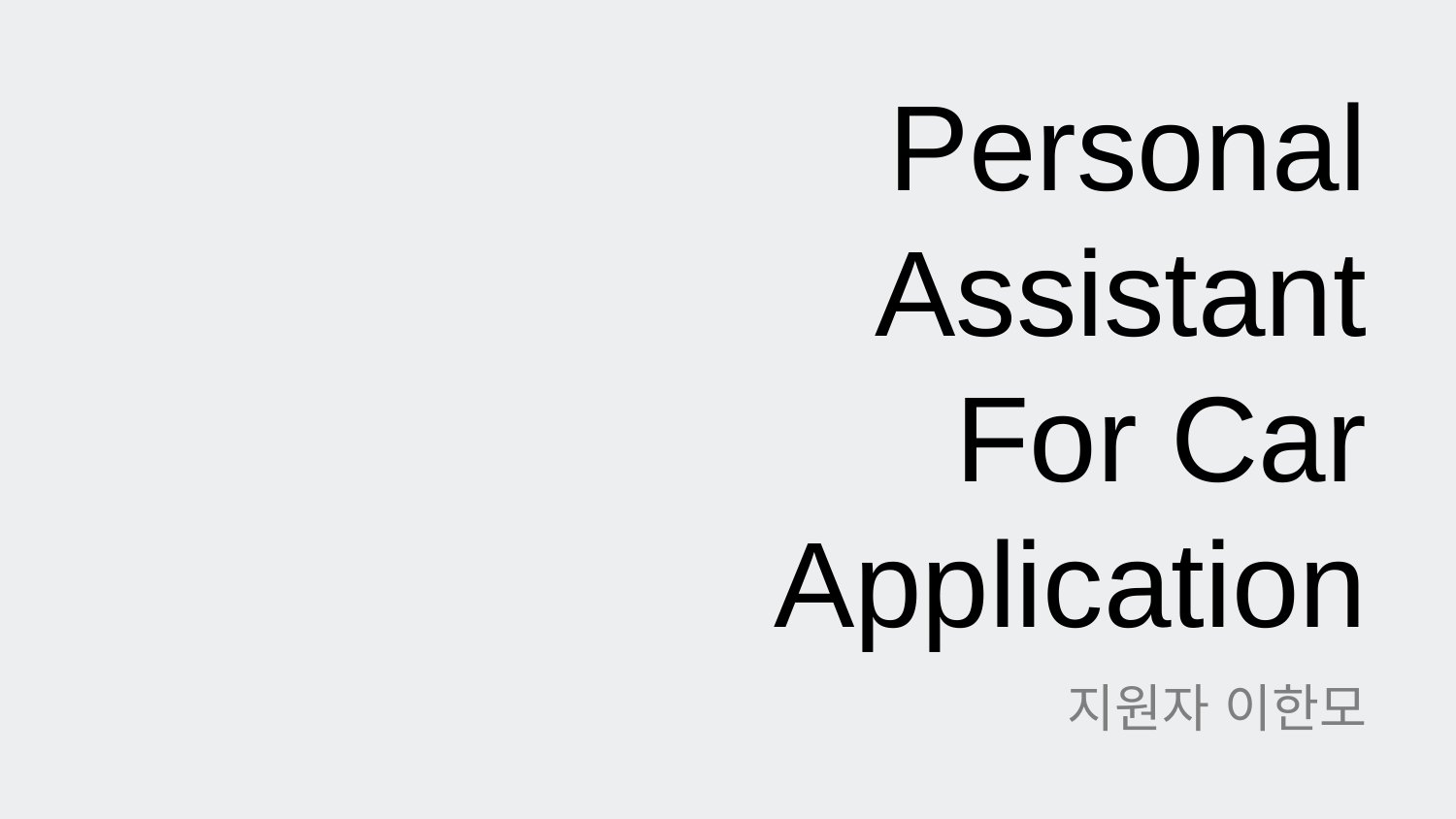

# Personal Assistant For Car
Application
지원자 이한모